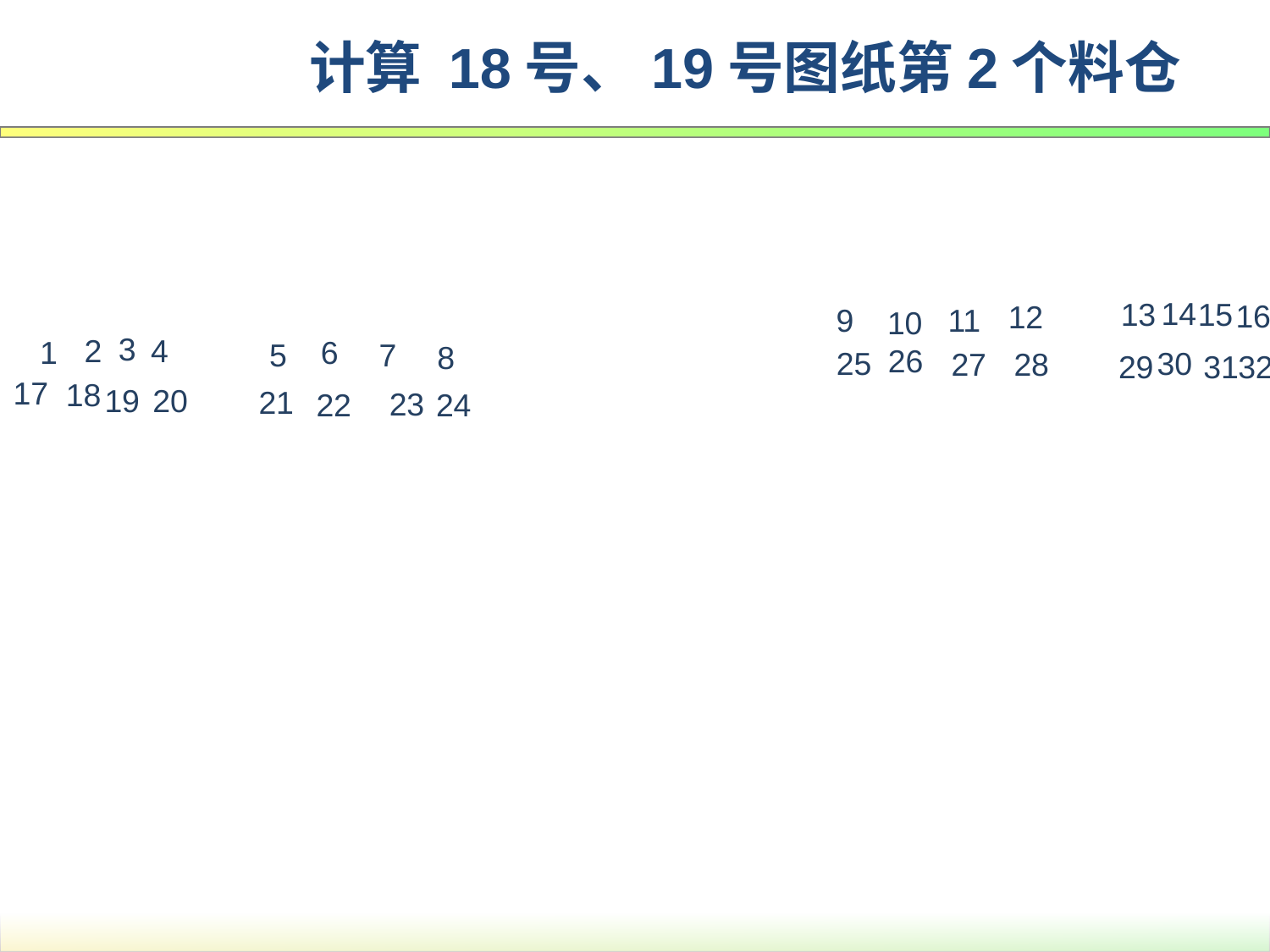

计算 18号、19号图纸第2个料仓
14
15
13
16
12
9
11
10
3
2
4
1
6
5
7
8
26
25
30
28
27
32
29
31
17
18
19
20
21
23
22
24